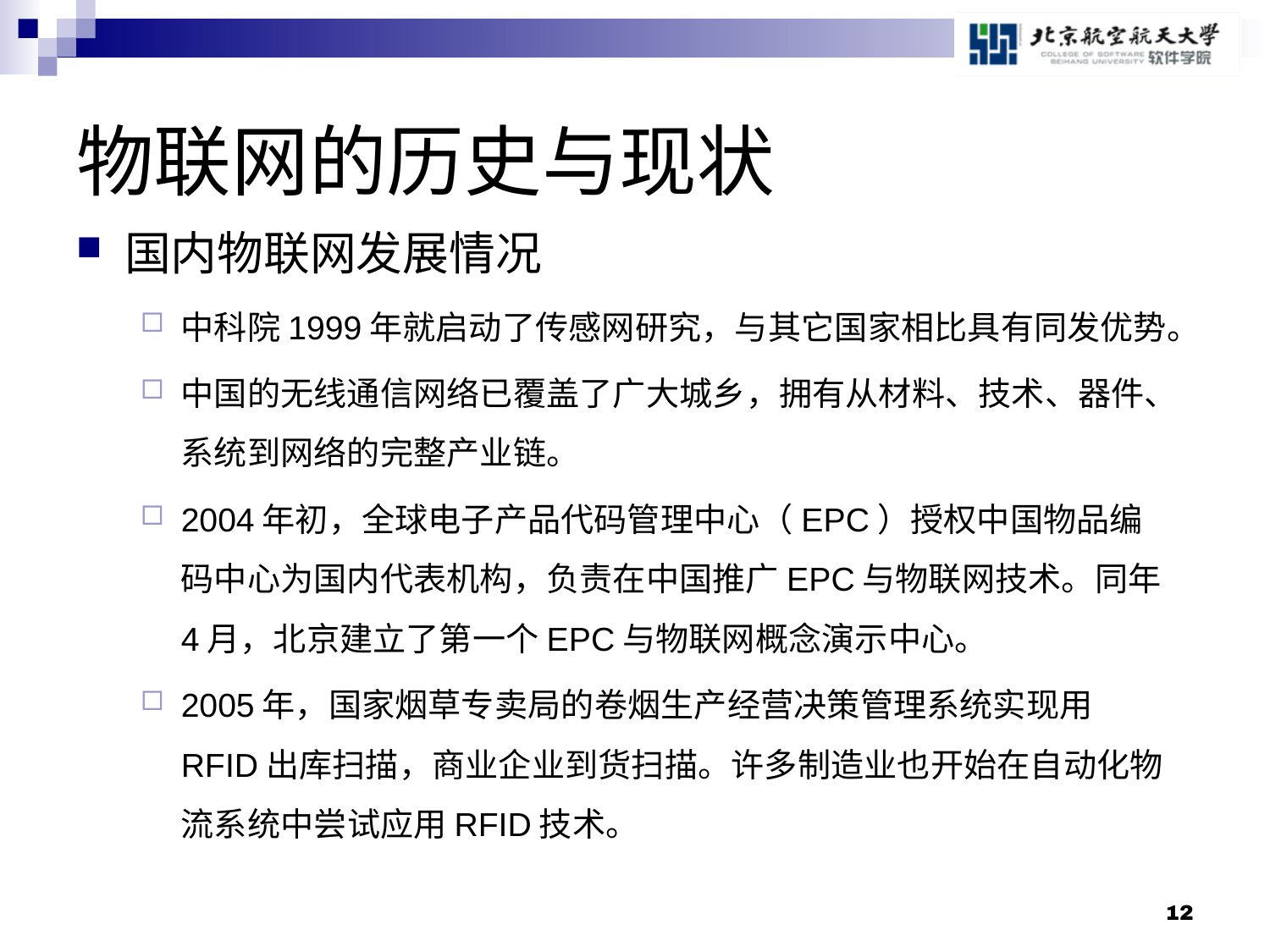

# 物联网的历史与现状
国内物联网发展情况
中科院1999年就启动了传感网研究，与其它国家相比具有同发优势。
中国的无线通信网络已覆盖了广大城乡，拥有从材料、技术、器件、系统到网络的完整产业链。
2004年初，全球电子产品代码管理中心（EPC）授权中国物品编码中心为国内代表机构，负责在中国推广EPC与物联网技术。同年4月，北京建立了第一个EPC与物联网概念演示中心。
2005年，国家烟草专卖局的卷烟生产经营决策管理系统实现用RFID出库扫描，商业企业到货扫描。许多制造业也开始在自动化物流系统中尝试应用RFID技术。
12